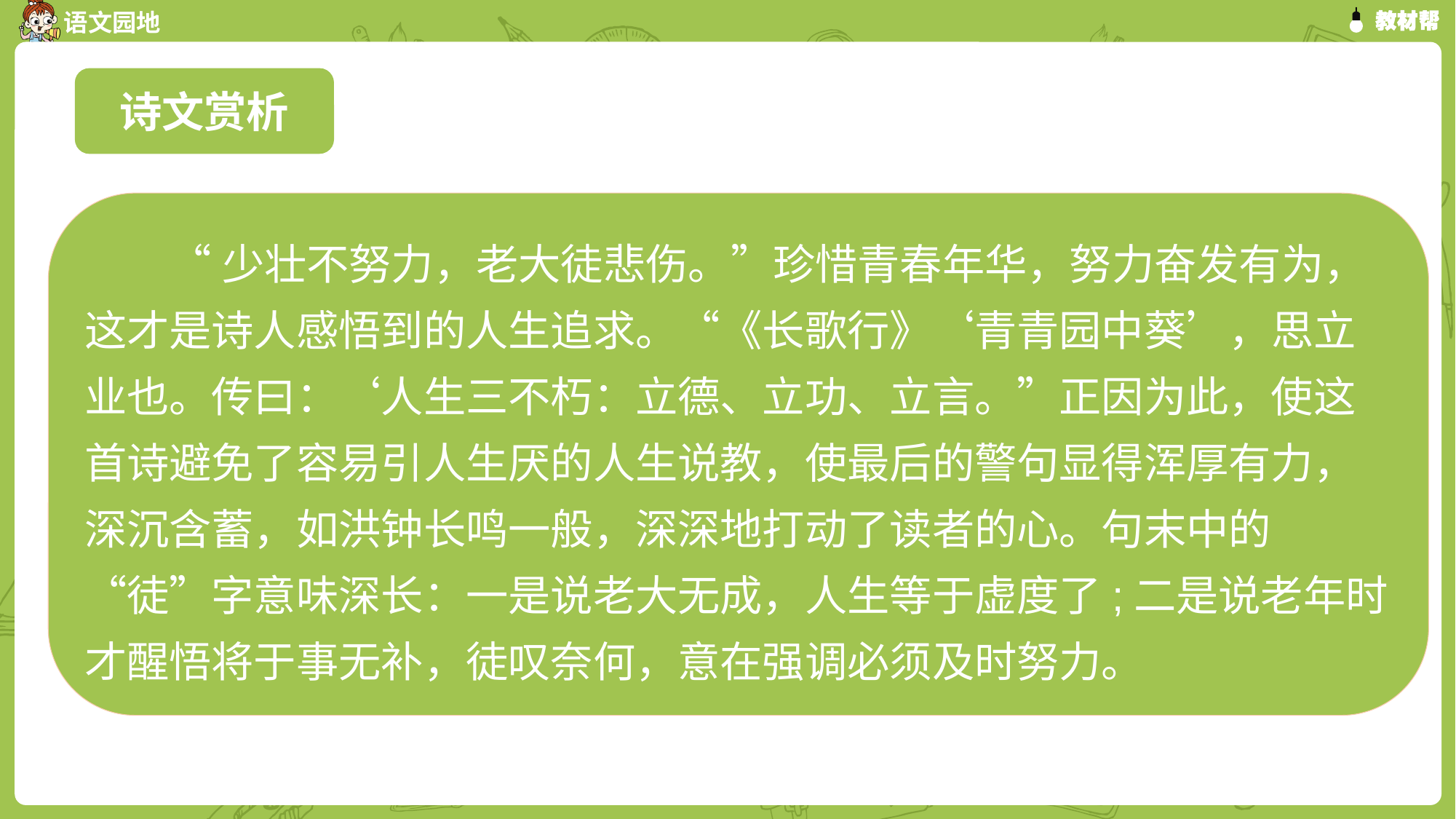

诗文赏析
“少壮不努力，老大徒悲伤。”珍惜青春年华，努力奋发有为，这才是诗人感悟到的人生追求。“《长歌行》‘青青园中葵’，思立业也。传曰：‘人生三不朽：立德、立功、立言。”正因为此，使这首诗避免了容易引人生厌的人生说教，使最后的警句显得浑厚有力，深沉含蓄，如洪钟长鸣一般，深深地打动了读者的心。句末中的“徒”字意味深长：一是说老大无成，人生等于虚度了;二是说老年时才醒悟将于事无补，徒叹奈何，意在强调必须及时努力。